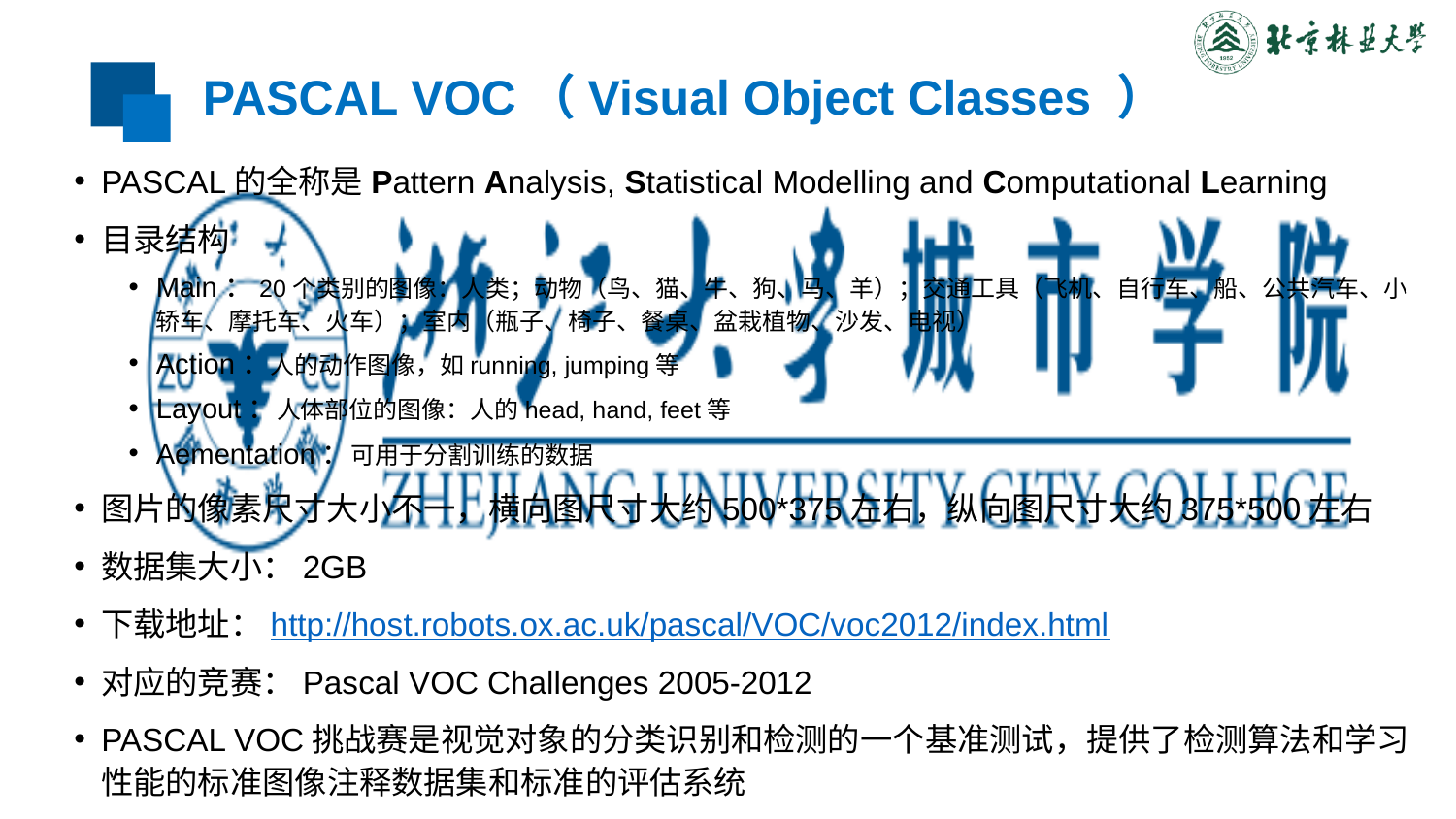

# PASCAL VOC（Visual Object Classes ）

PASCAL的全称是Pattern Analysis, Statistical Modelling and Computational Learning
目录结构
Main：20个类别的图像：人类；动物（鸟、猫、牛、狗、马、羊）；交通工具（飞机、自行车、船、公共汽车、小轿车、摩托车、火车）；室内（瓶子、椅子、餐桌、盆栽植物、沙发、电视）
Action：人的动作图像，如running, jumping等
Layout：人体部位的图像：人的head, hand, feet等
Aementation：可用于分割训练的数据
图片的像素尺寸大小不一，横向图尺寸大约500*375左右，纵向图尺寸大约375*500左右
数据集大小：2GB
下载地址：http://host.robots.ox.ac.uk/pascal/VOC/voc2012/index.html
对应的竞赛：Pascal VOC Challenges 2005-2012
PASCAL VOC挑战赛是视觉对象的分类识别和检测的一个基准测试，提供了检测算法和学习性能的标准图像注释数据集和标准的评估系统